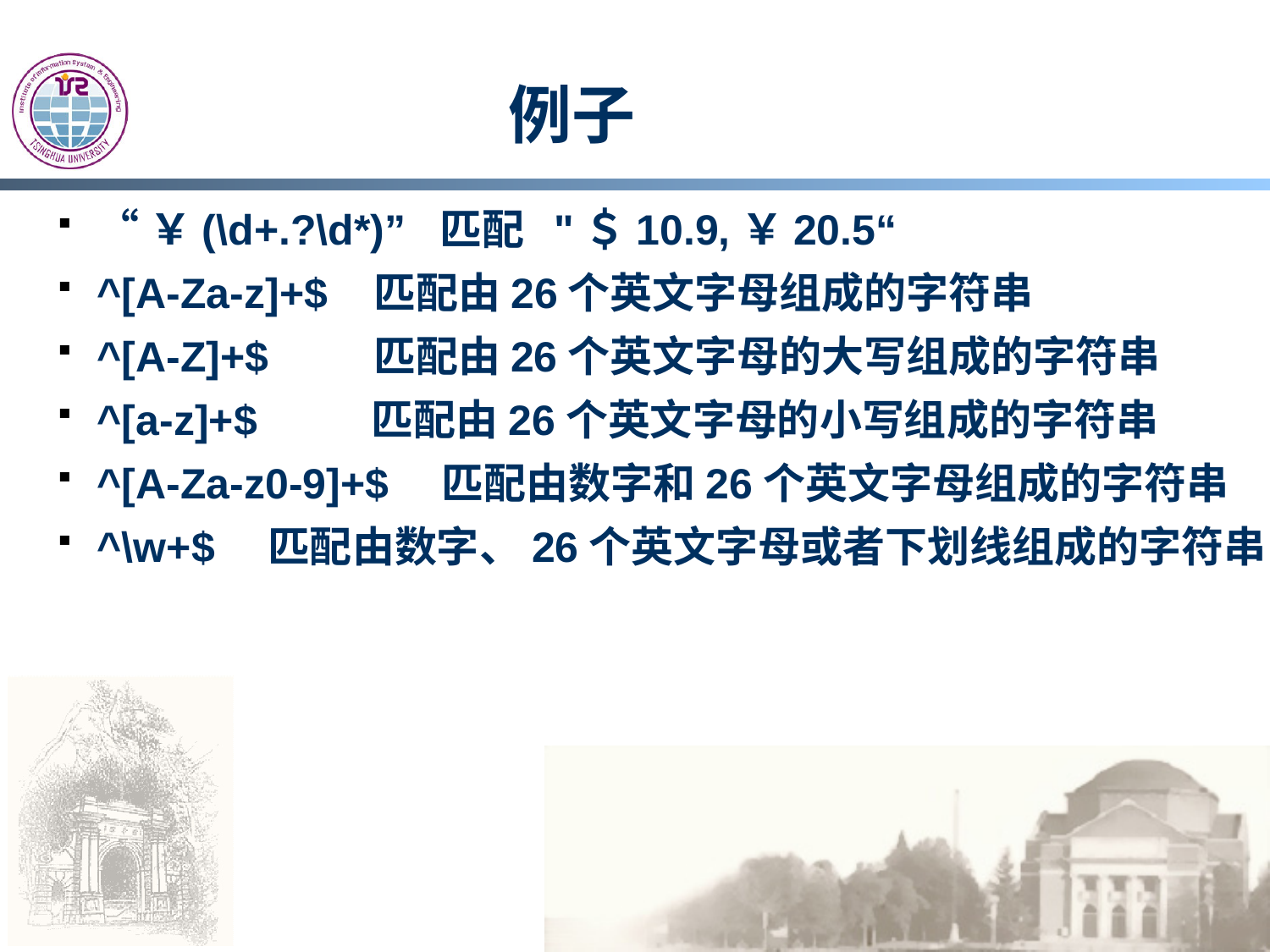

# 例子
“￥(\d+.?\d*)”  匹配  "＄10.9,￥20.5“
^[A-Za-z]+$   匹配由26个英文字母组成的字符串
^[A-Z]+$　　 匹配由26个英文字母的大写组成的字符串
^[a-z]+$　　  匹配由26个英文字母的小写组成的字符串
^[A-Za-z0-9]+$　匹配由数字和26个英文字母组成的字符串
^\w+$　匹配由数字、26个英文字母或者下划线组成的字符串